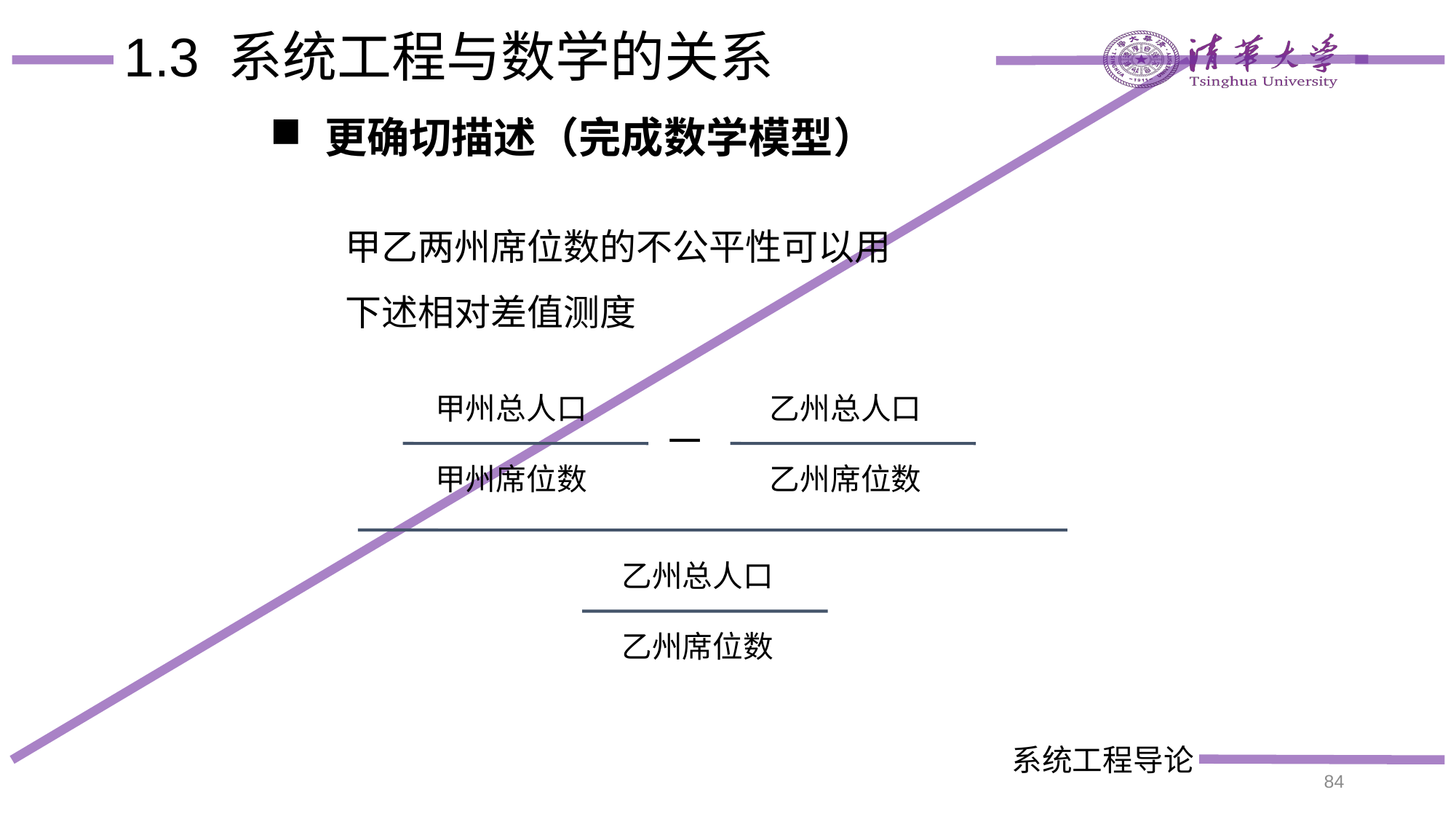

# 1.3 系统工程与数学的关系
更确切描述（完成数学模型）
甲乙两州席位数的不公平性可以用
下述相对差值测度
乙州总人口
甲州总人口
—

甲州席位数
乙州席位数

乙州总人口

乙州席位数
84